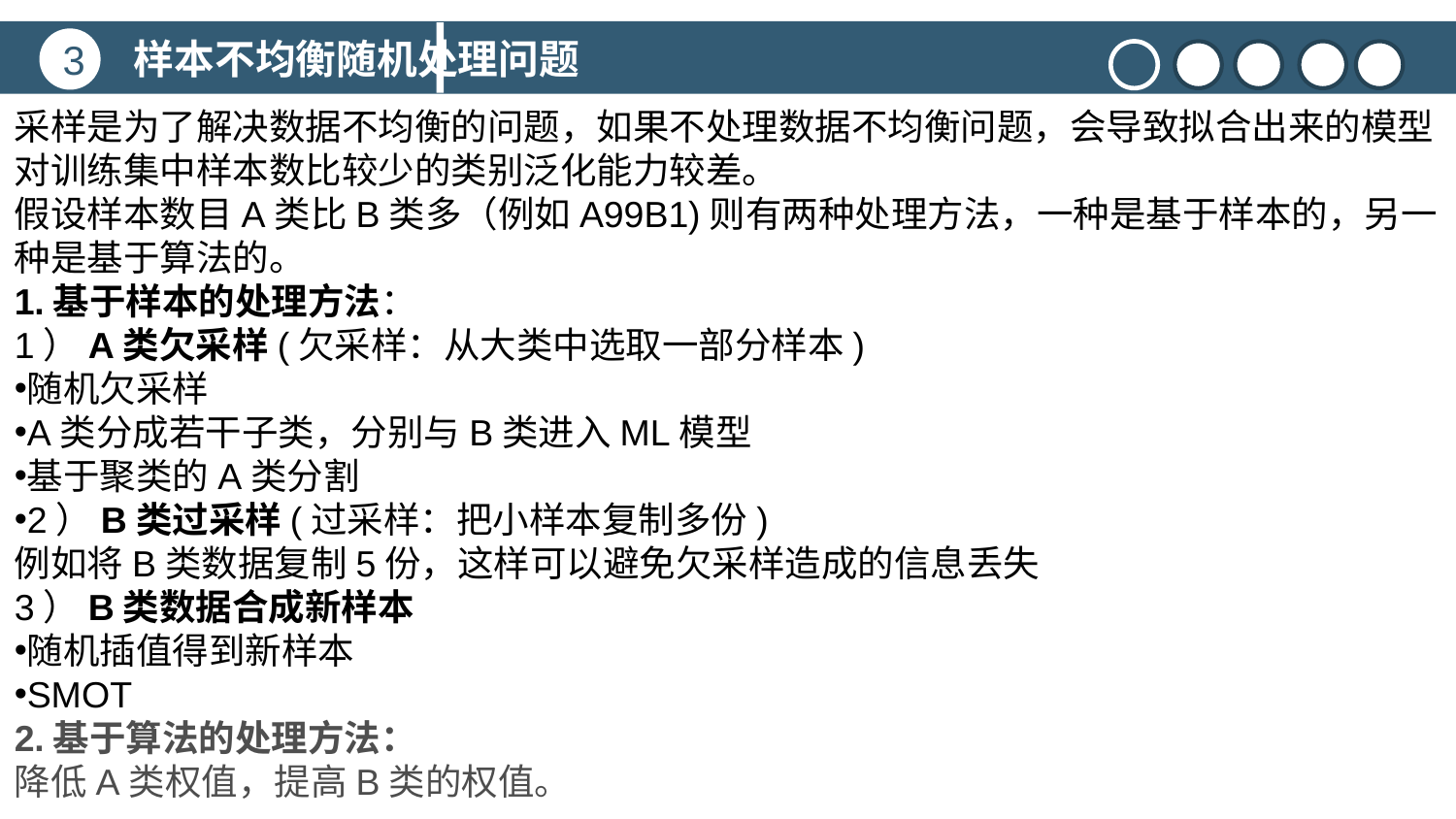

样本不均衡随机处理问题
3

采样是为了解决数据不均衡的问题，如果不处理数据不均衡问题，会导致拟合出来的模型对训练集中样本数比较少的类别泛化能力较差。
假设样本数目A类比B类多（例如A99B1)则有两种处理方法，一种是基于样本的，另一种是基于算法的。
1.基于样本的处理方法：
1）A类欠采样(欠采样：从大类中选取一部分样本)
随机欠采样
A类分成若干子类，分别与B类进入ML模型
基于聚类的A类分割
2）B类过采样(过采样：把小样本复制多份)
例如将B类数据复制5份，这样可以避免欠采样造成的信息丢失
3）B类数据合成新样本
随机插值得到新样本
SMOT
2.基于算法的处理方法：
降低A类权值，提高B类的权值。